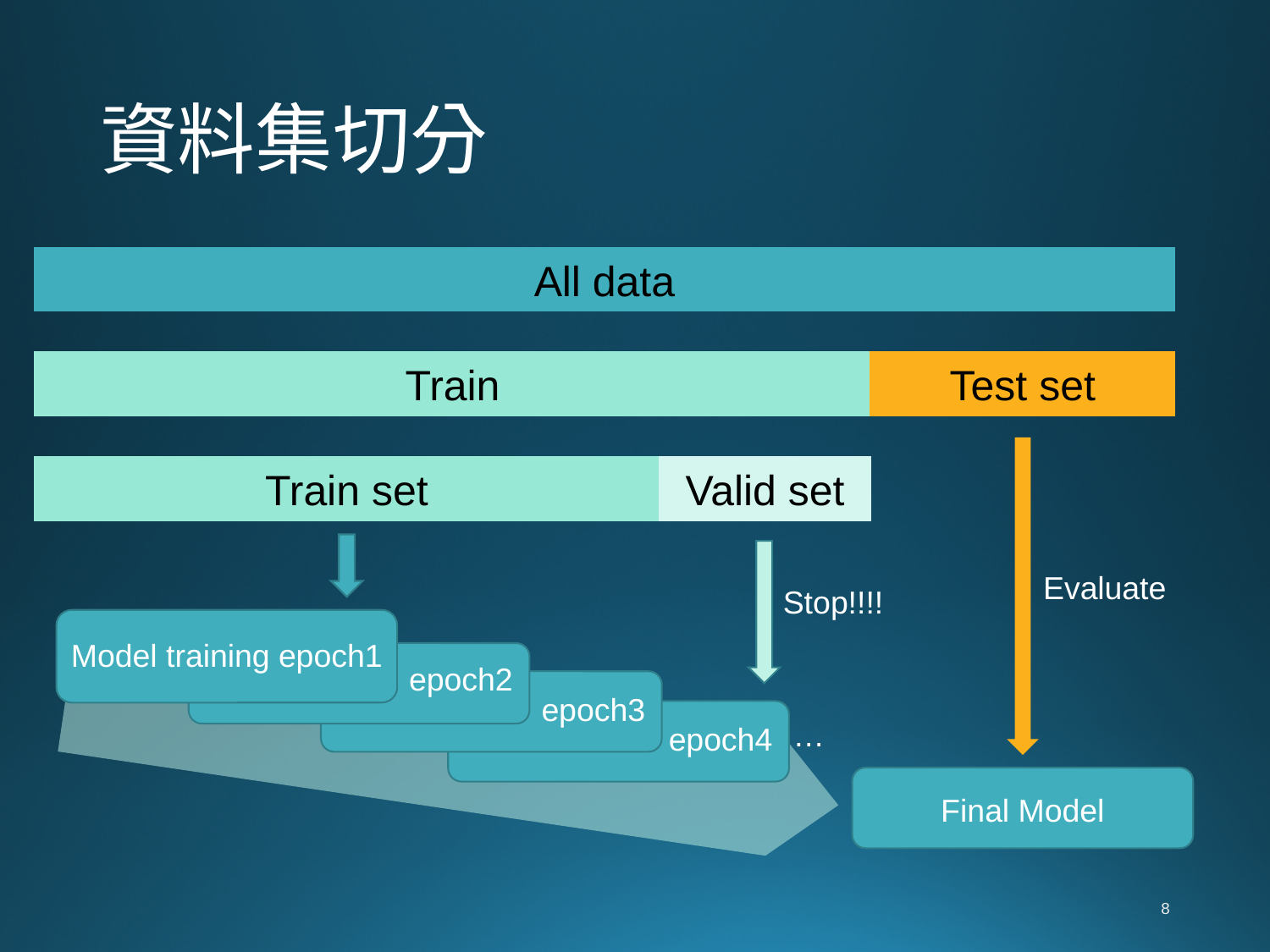

# 資料集切分
All data
Train
Test set

Valid set
Train set

Evaluate
Stop!!!!

Model training epoch1

epoch2

epoch3

…
epoch4

Final Model
8